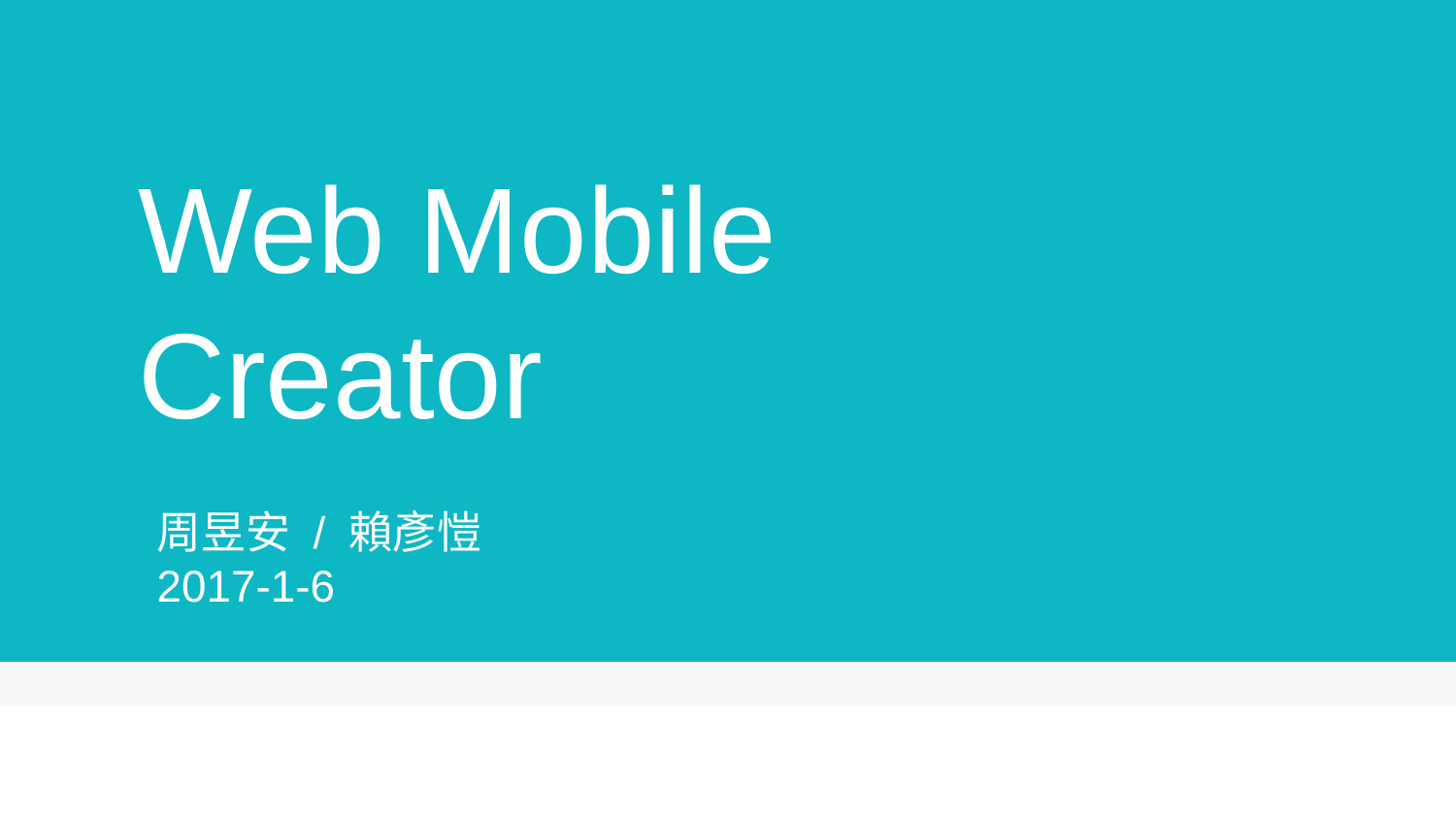

# Web Mobile Creator
周昱安 / 賴彥愷
2017-1-6